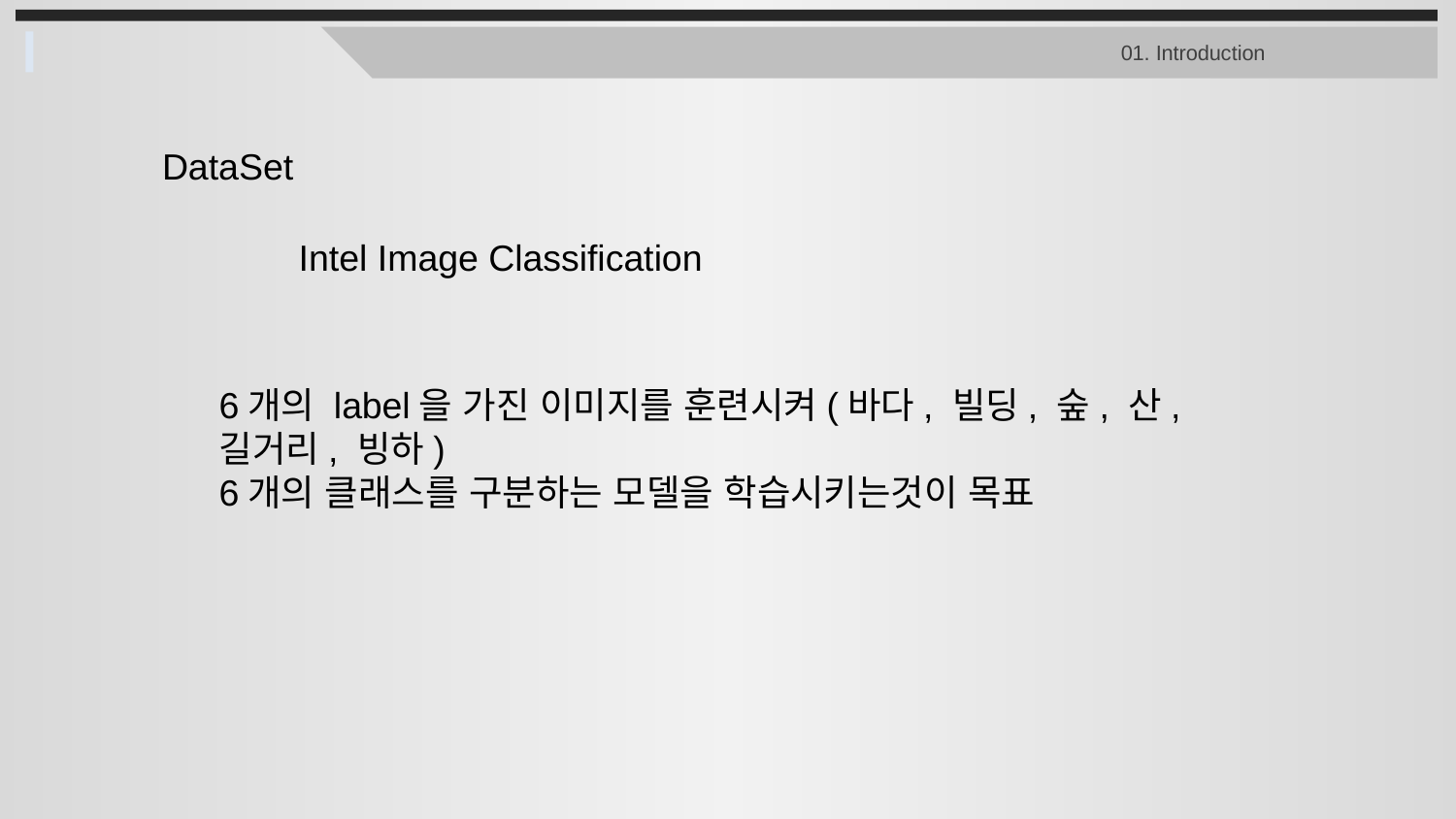

01. Introduction
DataSet
Intel Image Classification

6개의 label을 가진 이미지를 훈련시켜(바다, 빌딩, 숲, 산, 길거리, 빙하)
6개의 클래스를 구분하는 모델을 학습시키는것이 목표